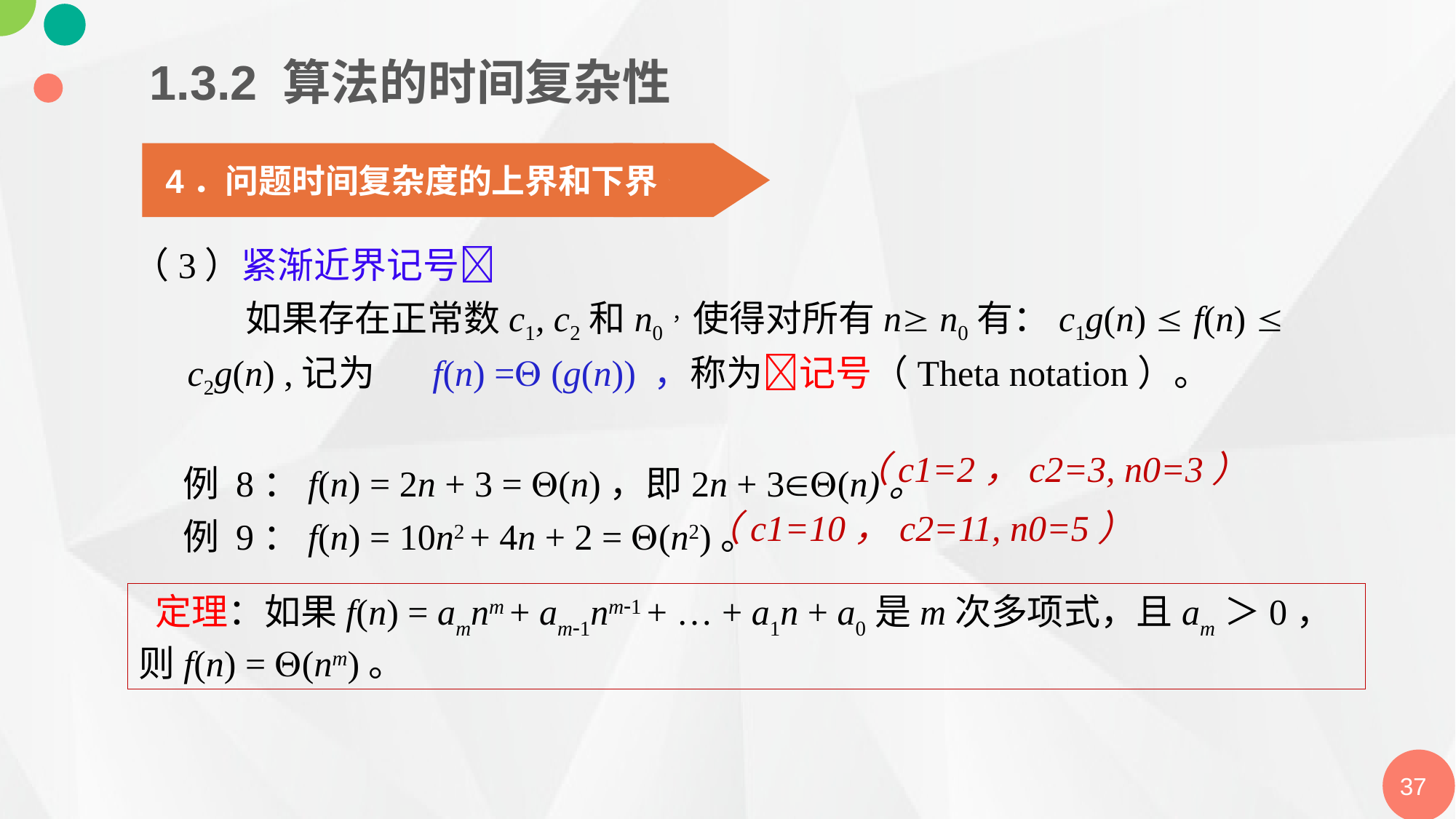

1.3.2 算法的时间复杂性

4．问题时间复杂度的上界和下界
（3）紧渐近界记号Θ
      如果存在正常数c1, c2和n0，使得对所有n≥ n0有：c1g(n) ≤ f(n) ≤ c2g(n) ,记为      f(n) =Θ (g(n)) ，称为Θ记号（Theta notation）。

     例 8：f(n) = 2n + 3 = Θ(n)，即2n + 3∈Θ(n)。
     例 9：f(n) = 10n2 + 4n + 2 = Θ(n2)。
（c1=2，c2=3, n0=3）
（c1=10，c2=11, n0=5）
 定理：如果f(n) = amnm + am−1nm−1 + … + a1n + a0是m次多项式，且am＞0，则f(n) = Θ(nm)。